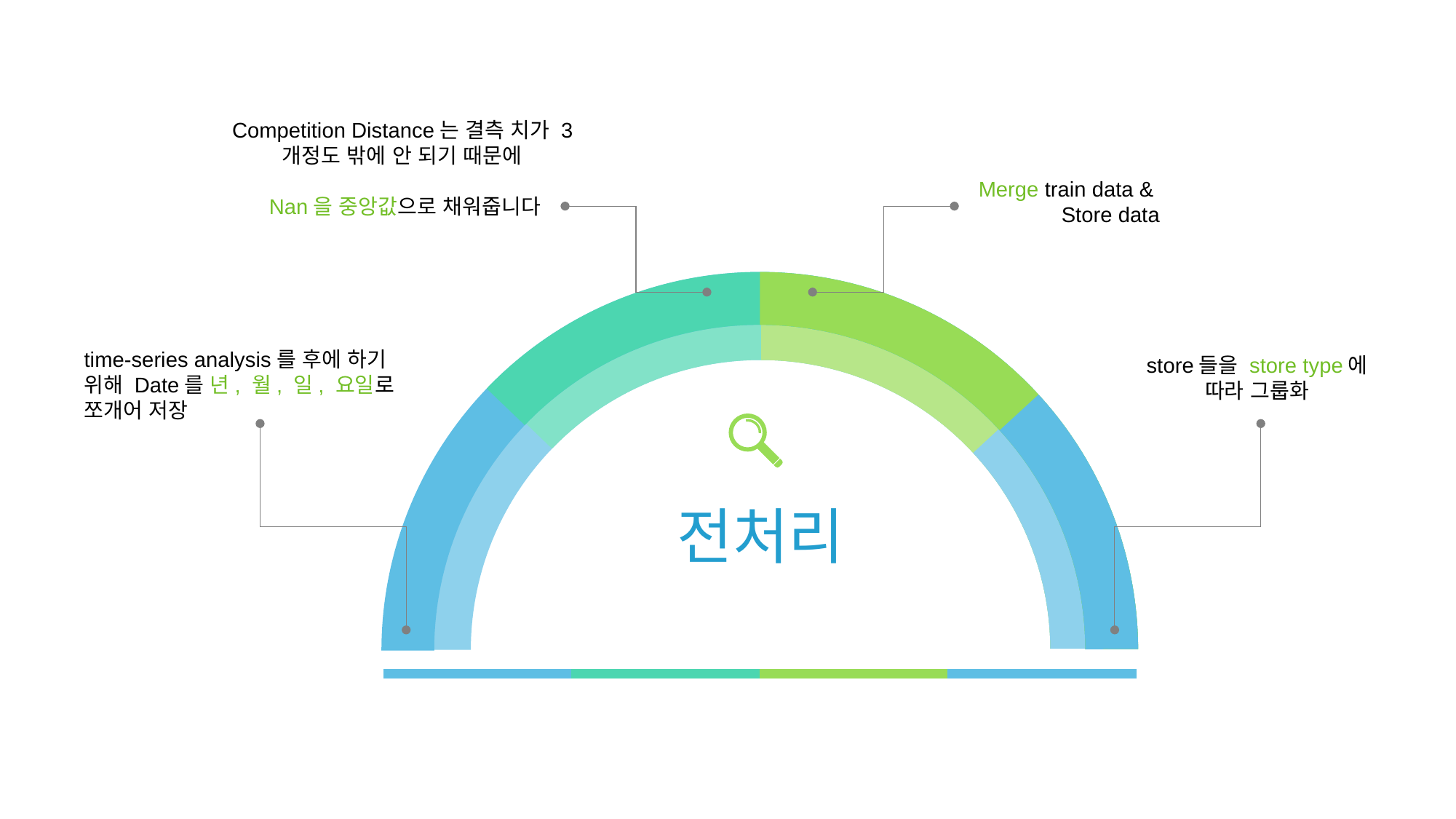

Competition Distance는 결측 치가 3개정도 밖에 안 되기 때문에

Nan을 중앙값으로 채워줍니다
Merge train data &
Store data

time-series analysis를 후에 하기 위해 Date를 년, 월, 일, 요일로 쪼개어 저장
store들을 store type에 따라 그룹화

전처리